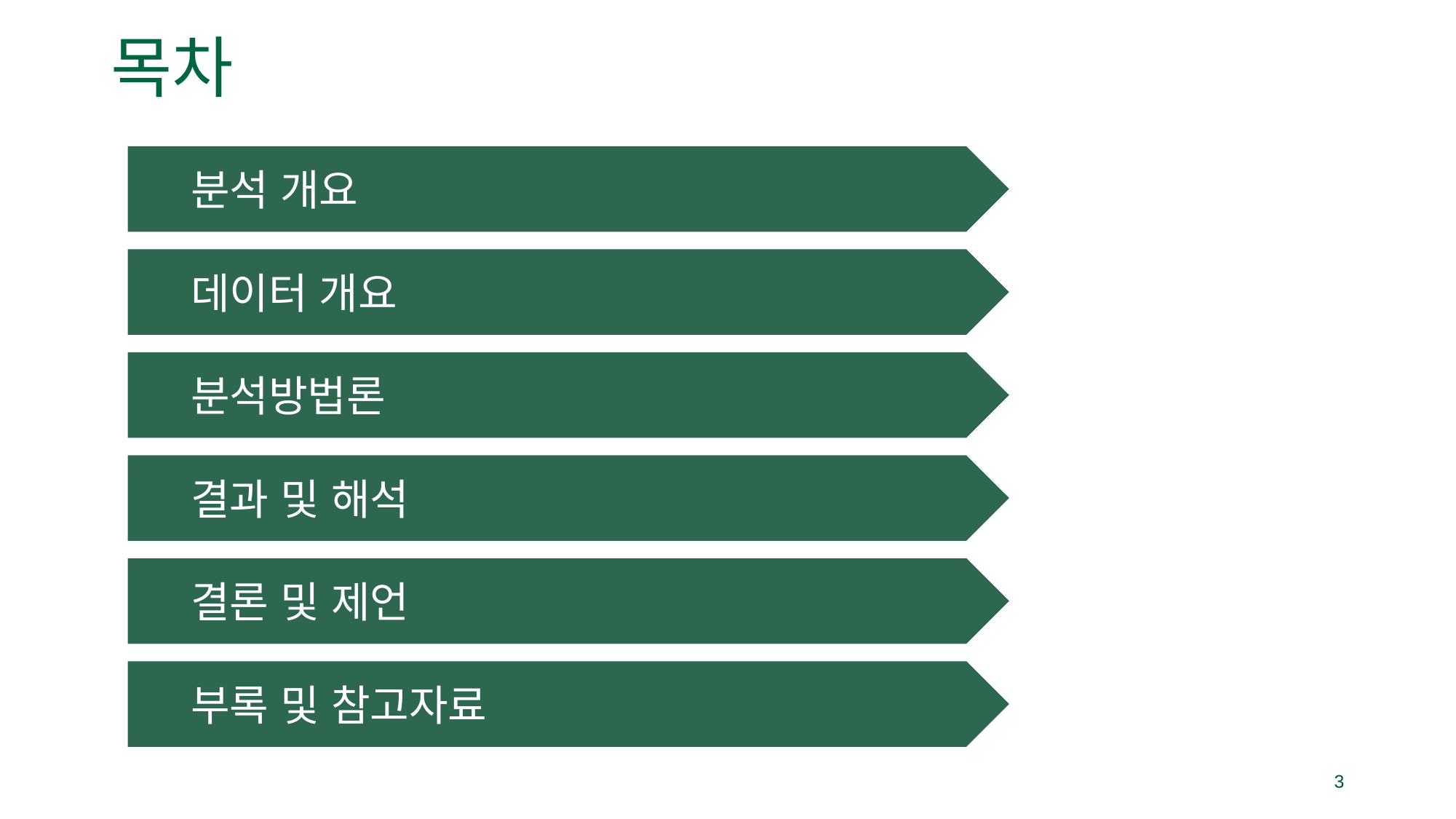

# 목차

분석 개요

데이터 개요

분석방법론

결과 및 해석

결론 및 제언

부록 및 참고자료
3